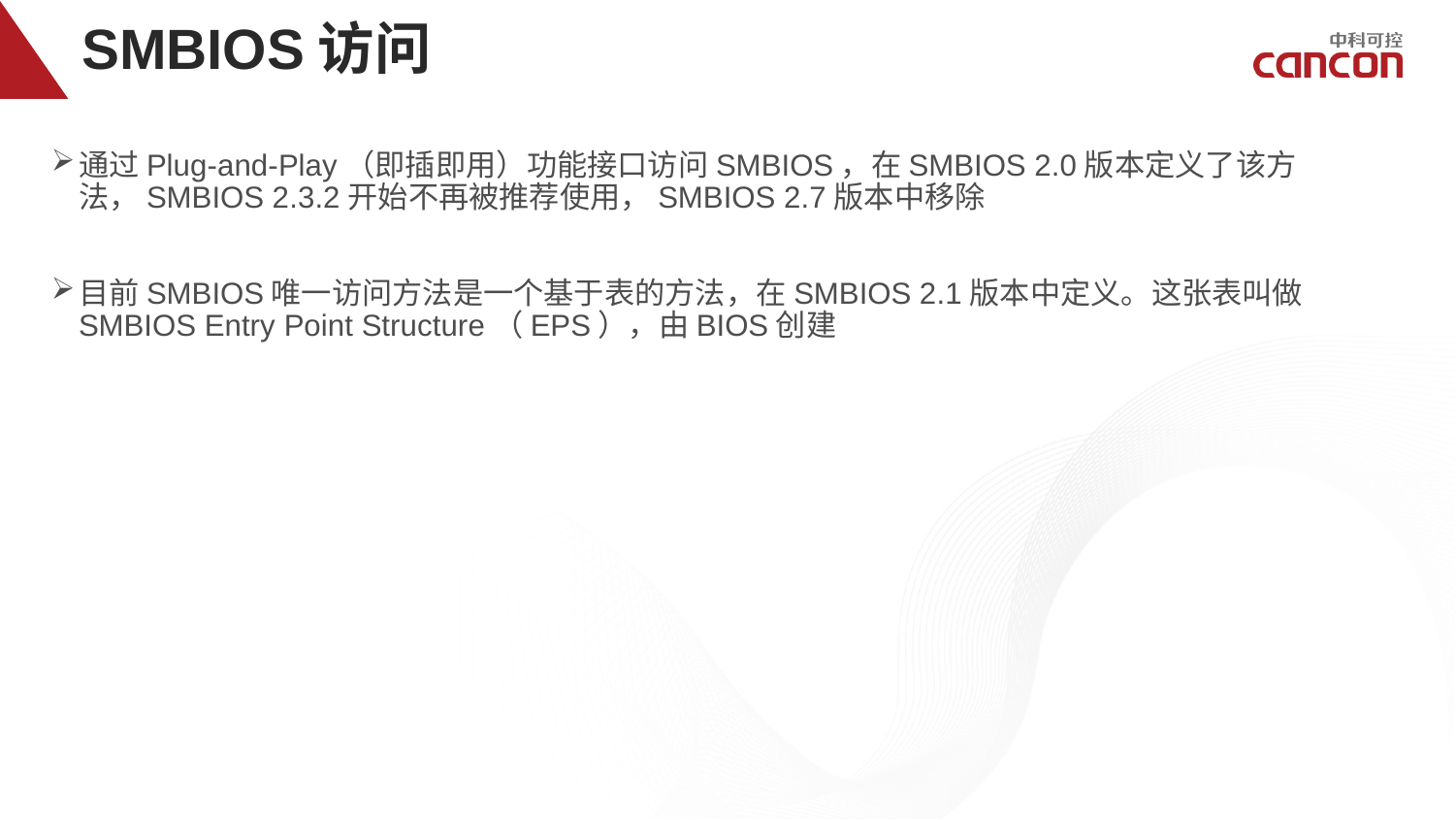

# SMBIOS访问
通过Plug-and-Play（即插即用）功能接口访问SMBIOS，在SMBIOS 2.0版本定义了该方法，SMBIOS 2.3.2开始不再被推荐使用，SMBIOS 2.7版本中移除

目前SMBIOS唯一访问方法是一个基于表的方法，在SMBIOS 2.1版本中定义。这张表叫做 SMBIOS Entry Point Structure（EPS），由BIOS创建